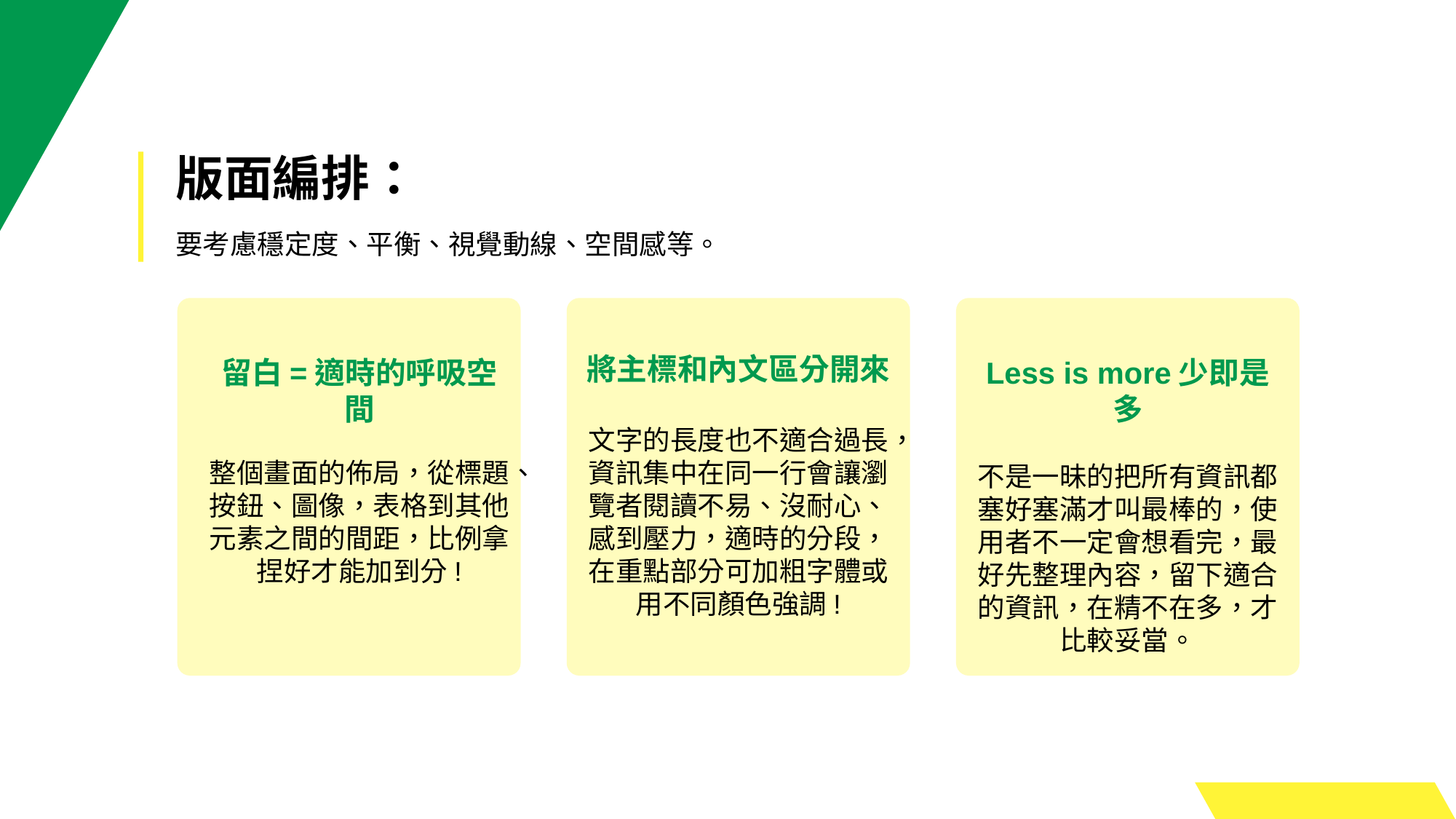

版面編排：

要考慮穩定度、平衡、視覺動線、空間感等。

將主標和內文區分開來

文字的長度也不適合過長，資訊集中在同一行會讓瀏覽者閱讀不易、沒耐心、感到壓力，適時的分段，在重點部分可加粗字體或用不同顏色強調!
留白=適時的呼吸空間

整個畫面的佈局，從標題、按鈕、圖像，表格到其他元素之間的間距，比例拿捏好才能加到分!
Less is more少即是多

不是一昧的把所有資訊都塞好塞滿才叫最棒的，使用者不一定會想看完，最好先整理內容，留下適合的資訊，在精不在多，才比較妥當。